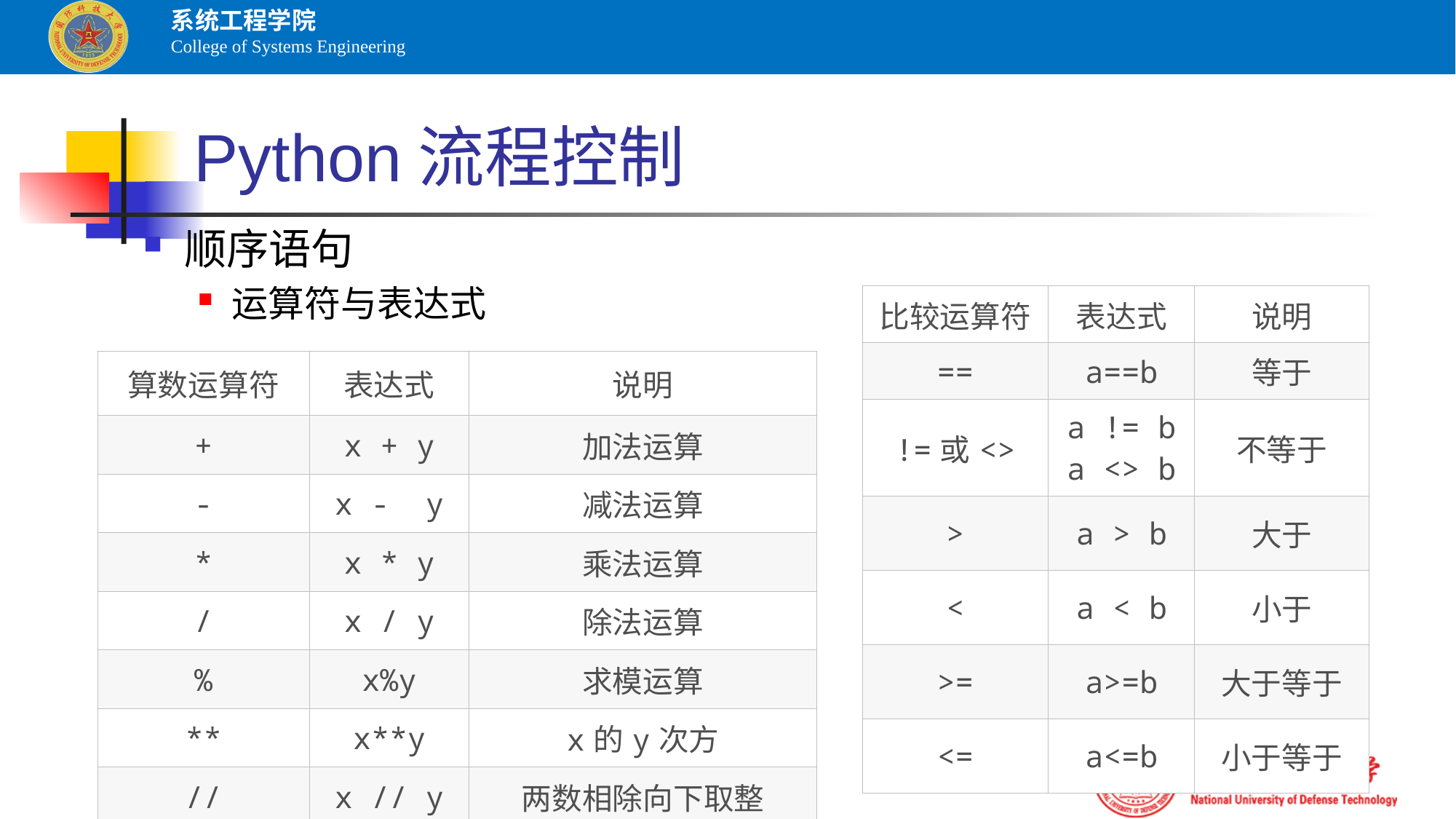

# Python流程控制
顺序语句
运算符与表达式
| 比较运算符 | 表达式 | 说明 |
| --- | --- | --- |
| == | a==b | 等于 |
| !=或<> | a != b a <> b | 不等于 |
| > | a > b | 大于 |
| < | a < b | 小于 |
| >= | a>=b | 大于等于 |
| <= | a<=b | 小于等于 |
| 算数运算符 | 表达式 | 说明 |
| --- | --- | --- |
| + | x + y | 加法运算 |
| - | x -  y | 减法运算 |
| \* | x \* y | 乘法运算 |
| / | x / y | 除法运算 |
| % | x%y | 求模运算 |
| \*\* | x\*\*y | x的y次方 |
| // | x // y | 两数相除向下取整 |